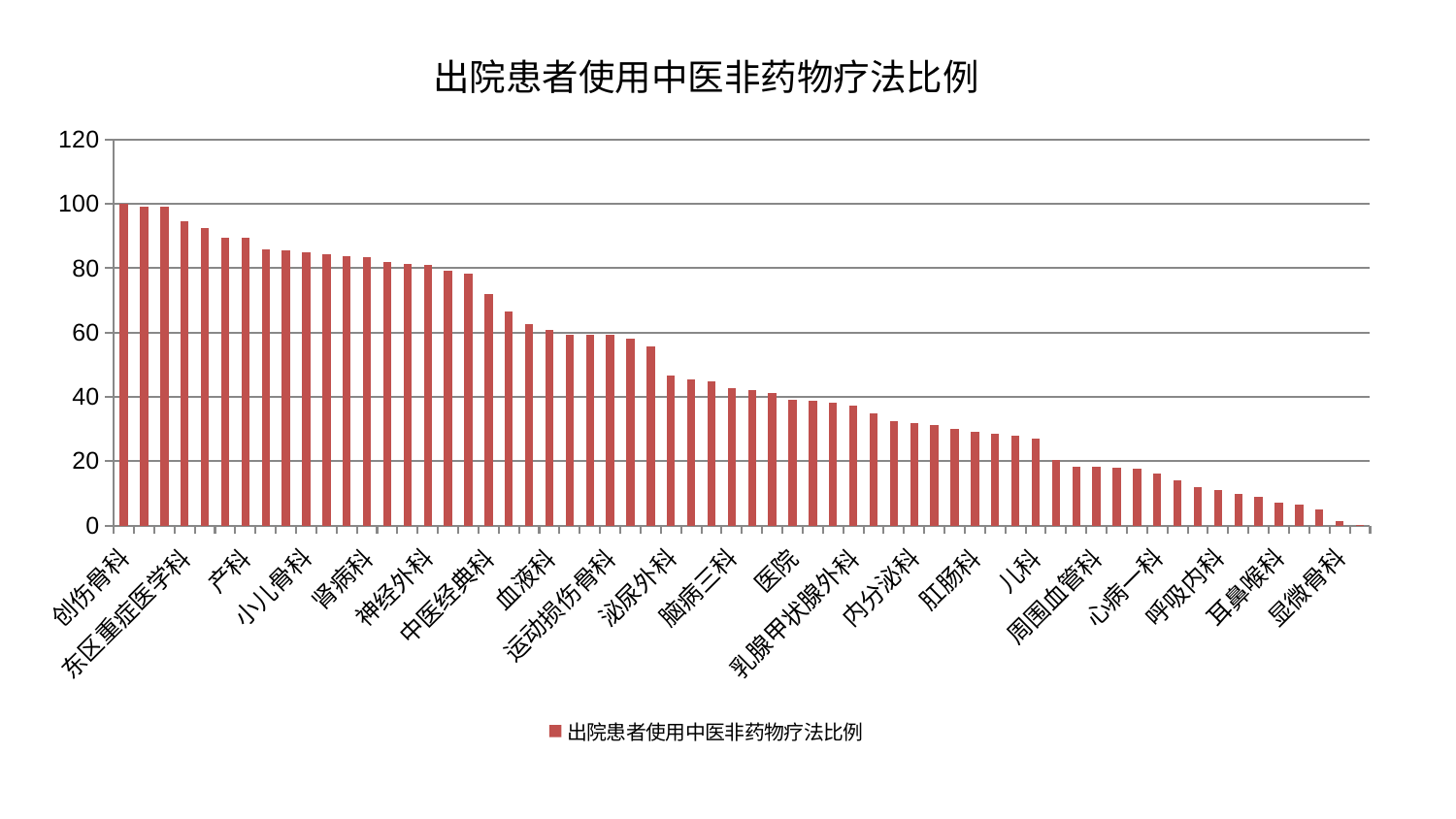

### Chart: 出院患者使用中医非药物疗法比例

| Category | 出院患者使用中医非药物疗法比例 |
|---|---|
| 创伤骨科 | 100.0 |
| 心病三科 | 99.17536652461602 |
| 治未病中心 | 99.11640227646986 |
| 东区重症医学科 | 94.73862796372681 |
| 脊柱骨科 | 92.53774885379147 |
| 妇科 | 89.61004064080156 |
| 产科 | 89.39254598106025 |
| 肿瘤内科 | 85.97872546370238 |
| 神经内科 | 85.49482135740567 |
| 小儿骨科 | 85.09725547608905 |
| 男科 | 84.32348035573875 |
| 针灸科 | 83.7914678044783 |
| 肾病科 | 83.47335729819616 |
| 关节骨科 | 81.94856839406467 |
| 肾脏内科 | 81.23890083406549 |
| 神经外科 | 80.89088138560119 |
| 肝胆外科 | 79.28031455781021 |
| 老年医学科 | 78.31036724938521 |
| 中医经典科 | 72.13517057659718 |
| 综合内科 | 66.55091479907176 |
| 心病二科 | 62.550503452940035 |
| 血液科 | 60.86281976371497 |
| 心血管内科 | 59.40298123839407 |
| 推拿科 | 59.256481625676514 |
| 运动损伤骨科 | 59.16423491386029 |
| 微创骨科 | 58.097333000102026 |
| 骨科 | 55.84223430374826 |
| 泌尿外科 | 46.755284031125655 |
| 口腔科 | 45.29792013024927 |
| 妇科妇二科合并 | 44.776076367561956 |
| 脑病三科 | 42.738920698374365 |
| 美容皮肤科 | 42.161189363420014 |
| 脾胃病科 | 41.322512676443914 |
| 医院 | 39.189275070469655 |
| 重症医学科 | 38.681991103066935 |
| 眼科 | 38.22618867261867 |
| 乳腺甲状腺外科 | 37.31020967586191 |
| 身心医学科 | 34.77510240272961 |
| 东区肾病科 | 32.57793477755189 |
| 内分泌科 | 31.862577801882438 |
| 脑病二科 | 31.205167870937327 |
| 西区重症医学科 | 30.15108692363817 |
| 肛肠科 | 29.214623448062895 |
| 中医外治中心 | 28.397814112448927 |
| 胸外科 | 27.855097940130143 |
| 儿科 | 26.876215218625575 |
| 脾胃科消化科合并 | 20.27655784329776 |
| 皮肤科 | 18.32687466043732 |
| 周围血管科 | 18.306818616766705 |
| 康复科 | 17.891702252466768 |
| 心病四科 | 17.70012193314121 |
| 心病一科 | 16.272668962494798 |
| 消化内科 | 14.016468390576042 |
| 妇二科 | 11.953661837640684 |
| 呼吸内科 | 11.027576251248018 |
| 脑病一科 | 9.765805601907452 |
| 小儿推拿科 | 8.832276685993644 |
| 耳鼻喉科 | 7.06553169356221 |
| 肝病科 | 6.486375119433751 |
| 普通外科 | 5.093413739755515 |
| 显微骨科 | 1.3029226697250706 |
| 风湿病科 | 0.25937529555117855 |
11